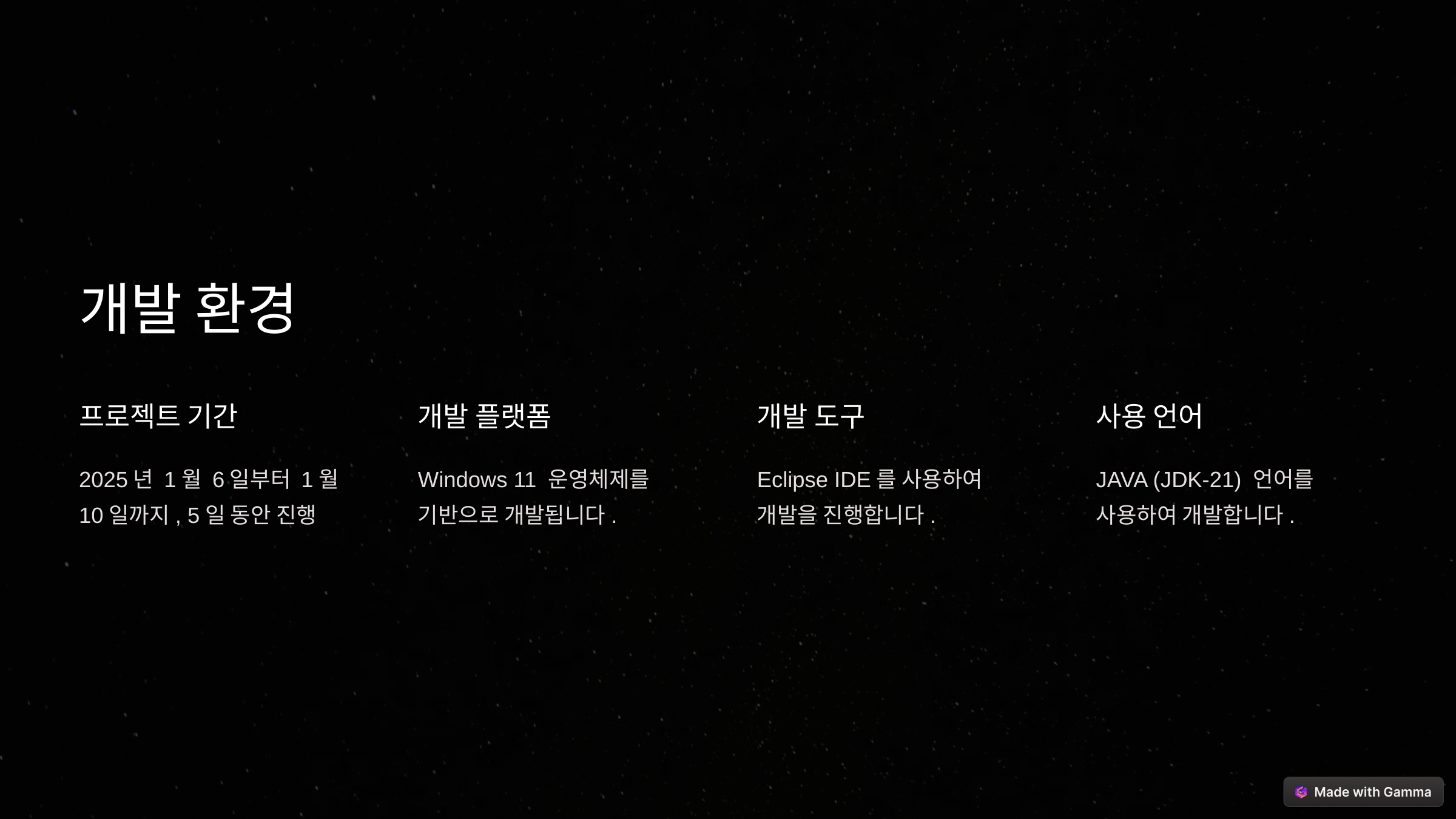

개발 환경
프로젝트 기간
개발 플랫폼
개발 도구
사용 언어
2025년 1월 6일부터 1월 10일까지, 5일 동안 진행
Windows 11 운영체제를 기반으로 개발됩니다.
Eclipse IDE를 사용하여 개발을 진행합니다.
JAVA (JDK-21) 언어를 사용하여 개발합니다.